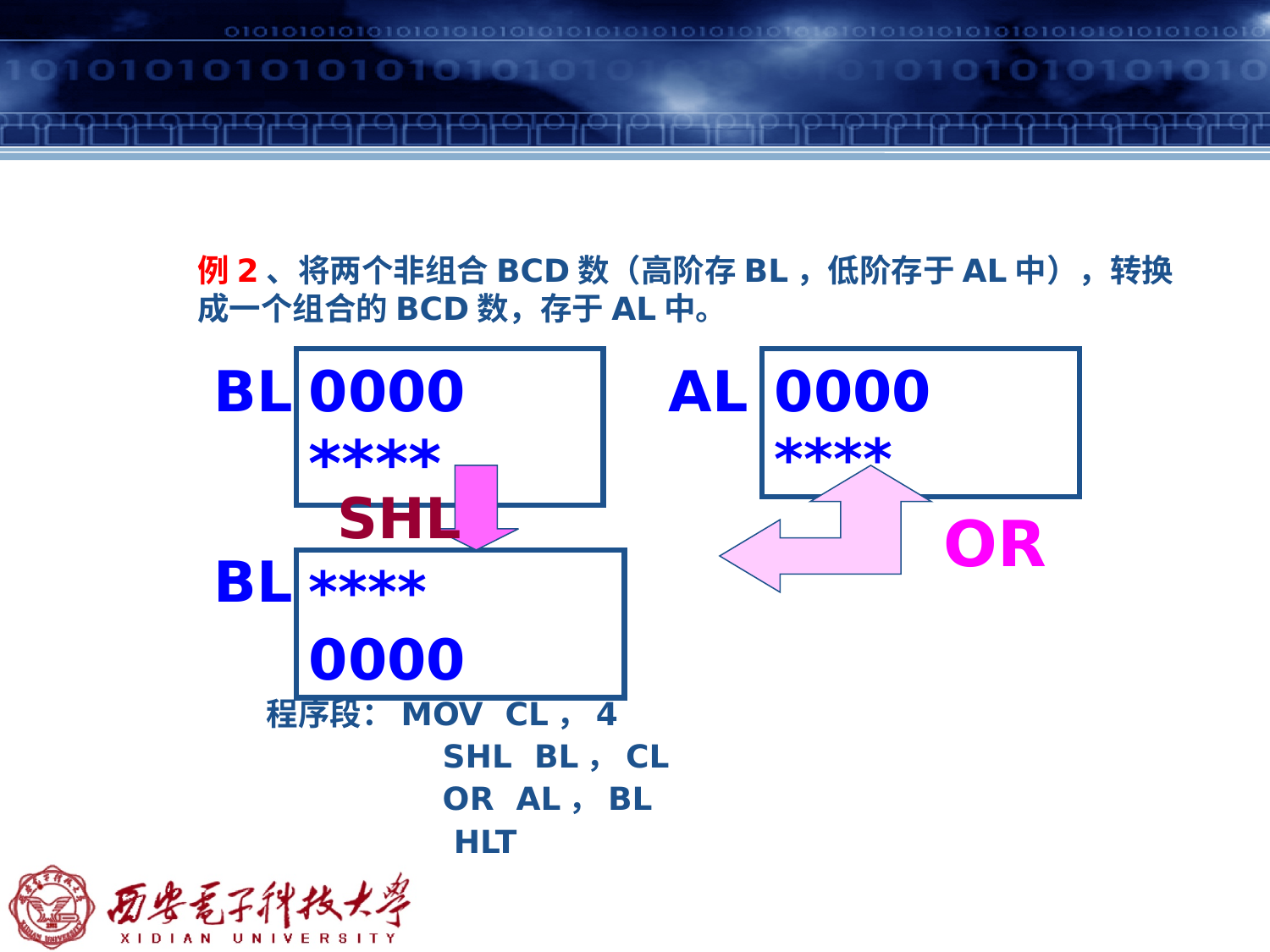

例2、将两个非组合BCD数（高阶存BL，低阶存于AL中），转换成一个组合的BCD数，存于AL中。
BL
0000  ****
AL
0000  ****

  SHL
BL
****  0000

OR
程序段：MOV  CL，4
                SHL  BL，CL
                OR  AL，BL
                 HLT